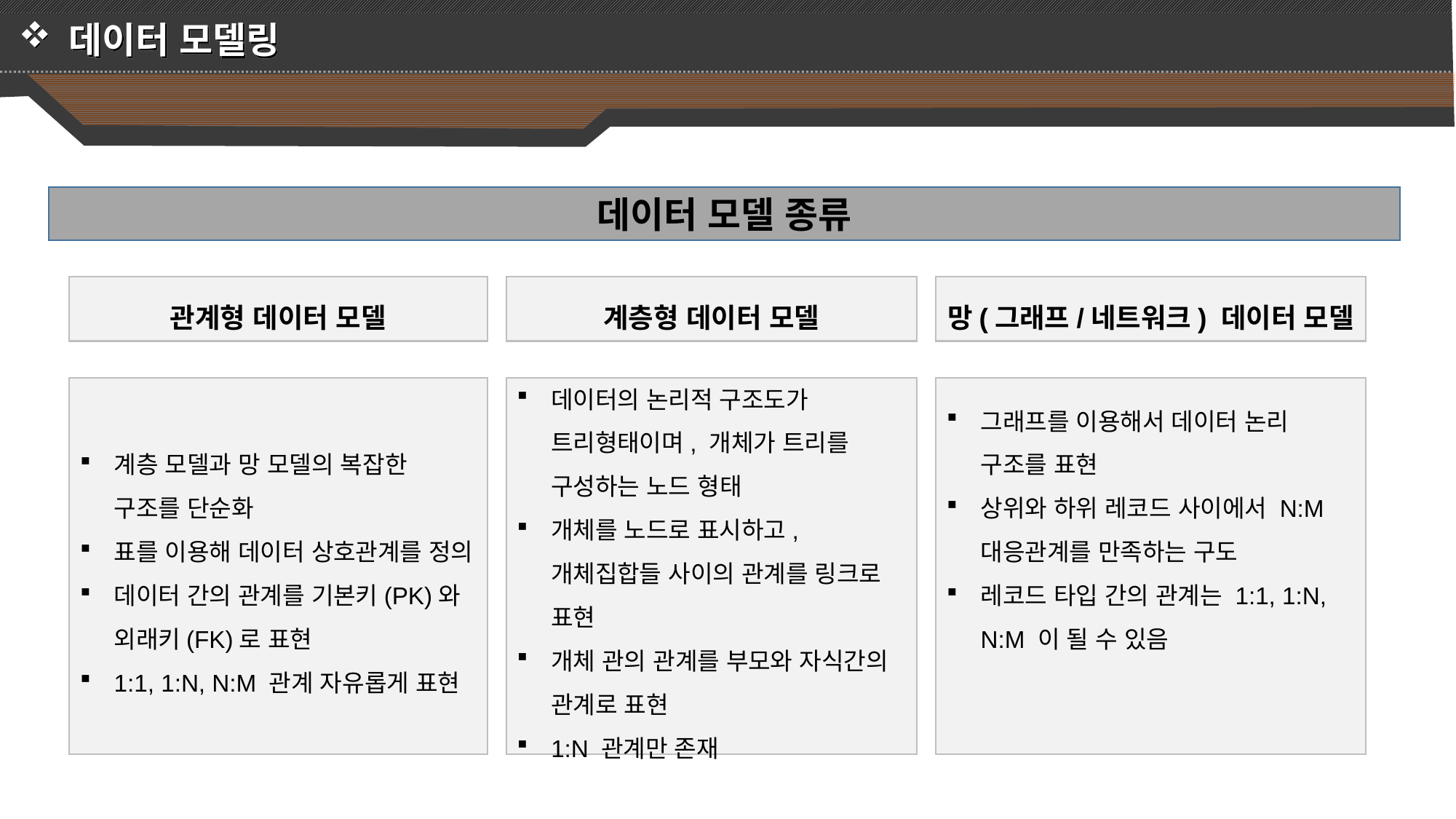

데이터 모델링

데이터 모델 종류
관계형 데이터 모델
계층형 데이터 모델
망(그래프/네트워크) 데이터 모델
계층 모델과 망 모델의 복잡한 구조를 단순화
표를 이용해 데이터 상호관계를 정의
데이터 간의 관계를 기본키(PK)와 외래키(FK)로 표현
1:1, 1:N, N:M 관계 자유롭게 표현
데이터의 논리적 구조도가 트리형태이며, 개체가 트리를 구성하는 노드 형태
개체를 노드로 표시하고, 개체집합들 사이의 관계를 링크로 표현
개체 관의 관계를 부모와 자식간의 관계로 표현
1:N 관계만 존재
그래프를 이용해서 데이터 논리 구조를 표현
상위와 하위 레코드 사이에서 N:M 대응관계를 만족하는 구도
레코드 타입 간의 관계는 1:1, 1:N, N:M 이 될 수 있음